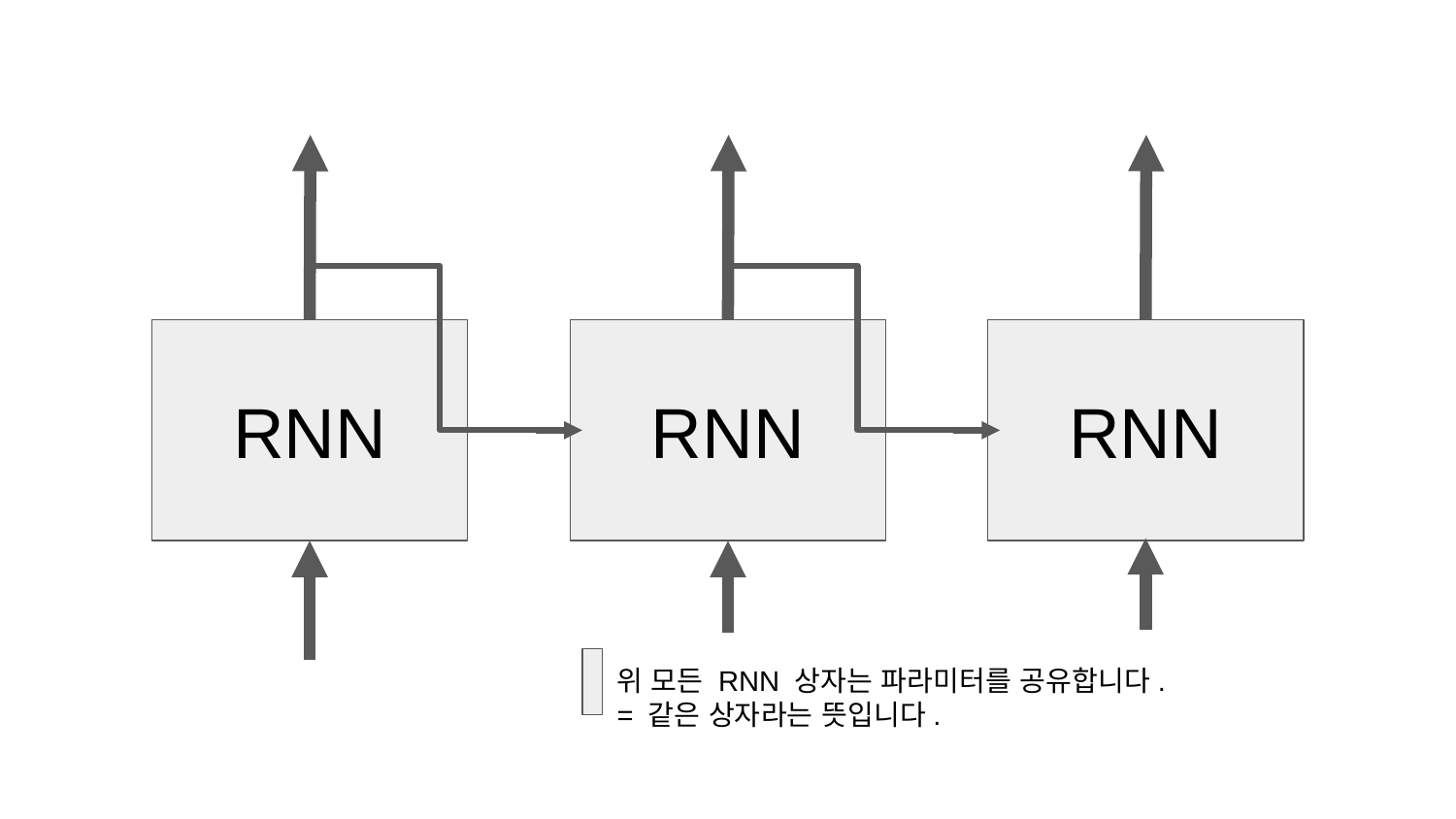

RNN
RNN
RNN

위 모든 RNN 상자는 파라미터를 공유합니다.
= 같은 상자라는 뜻입니다.